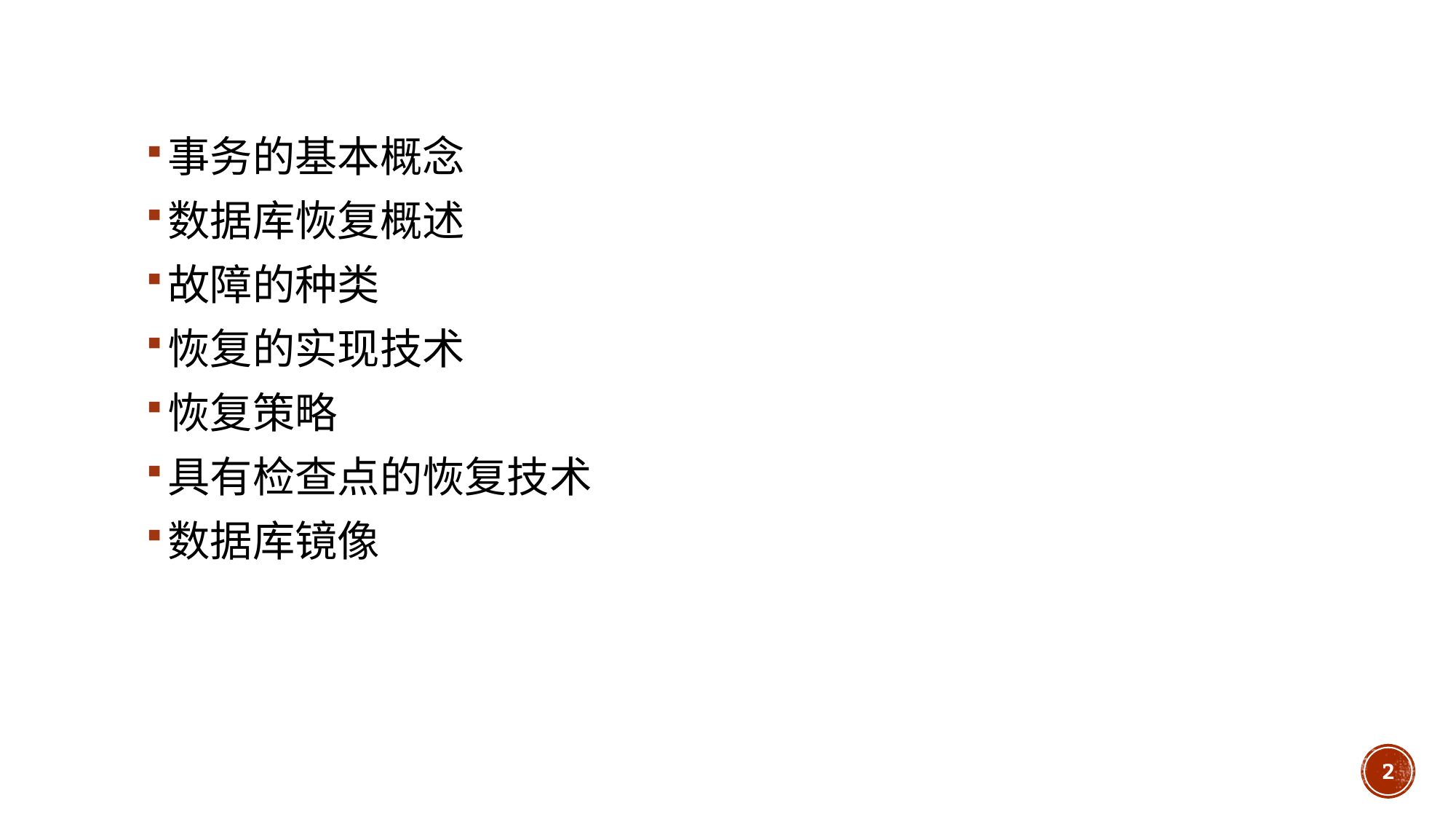

事务的基本概念
数据库恢复概述
故障的种类
恢复的实现技术
恢复策略
具有检查点的恢复技术
数据库镜像

2